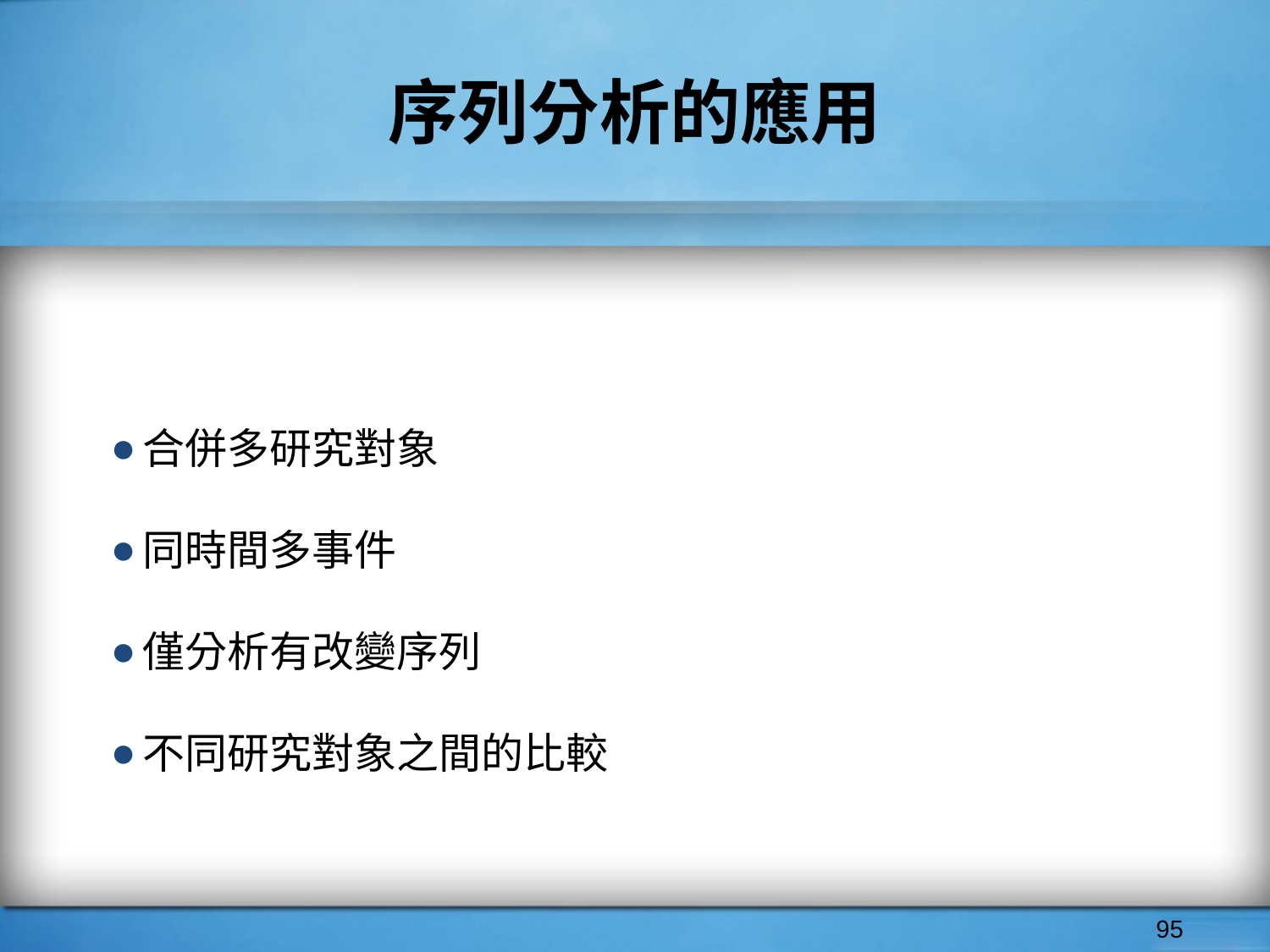

# 序列分析的應用
合併多研究對象
同時間多事件
僅分析有改變序列
不同研究對象之間的比較
95